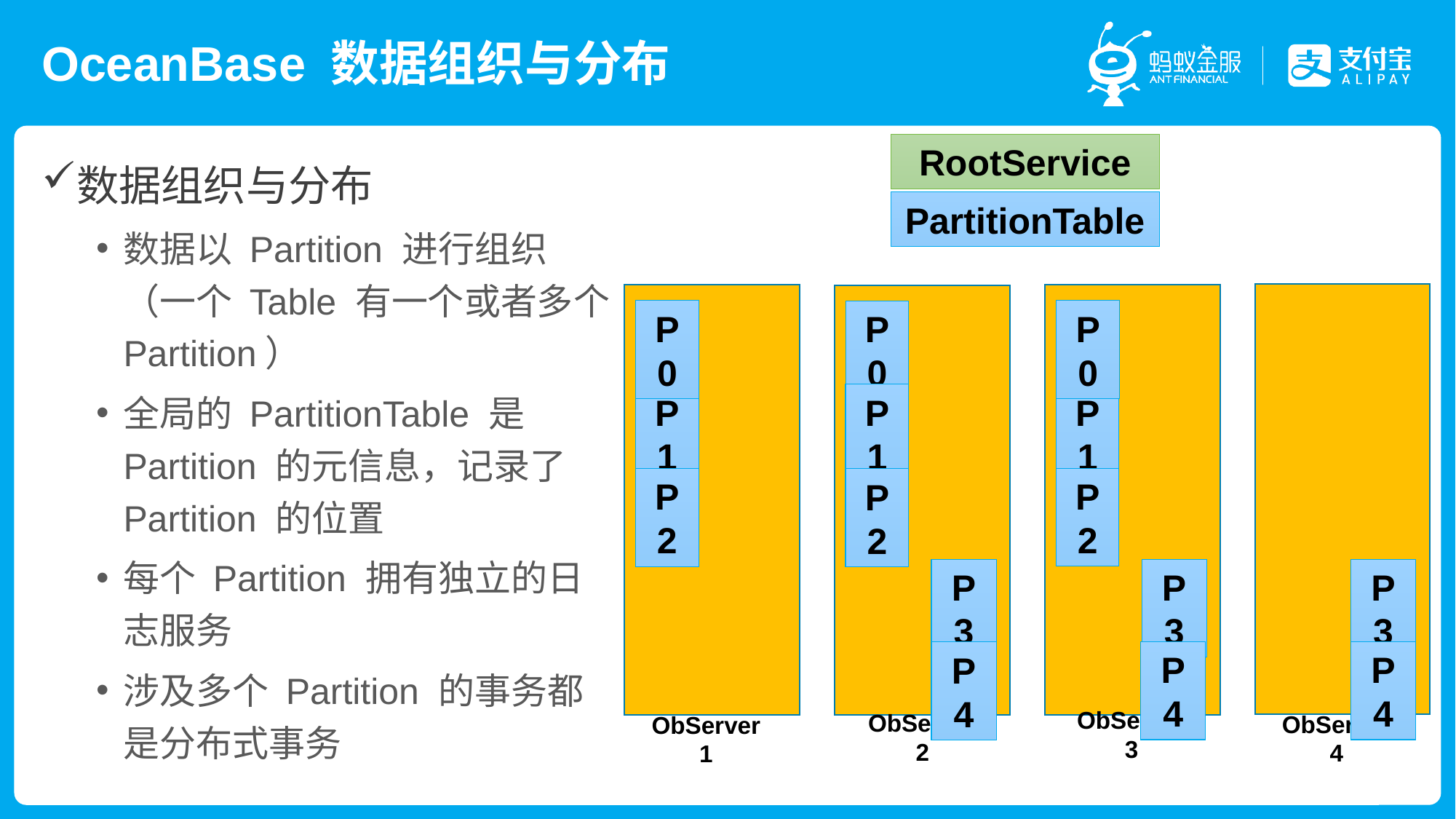

# OceanBase 数据组织与分布
RootService
数据组织与分布
数据以 Partition 进行组织（一个 Table 有一个或者多个 Partition）
全局的 PartitionTable 是 Partition 的元信息，记录了 Partition 的位置
每个 Partition 拥有独立的日志服务
涉及多个 Partition 的事务都是分布式事务

PartitionTable

P0
P0
P0
P1
P1
P1
P2
P2
P2
P3
P3
P3
P4
P4
P4
ObServer3
ObServer2
ObServer4
ObServer1